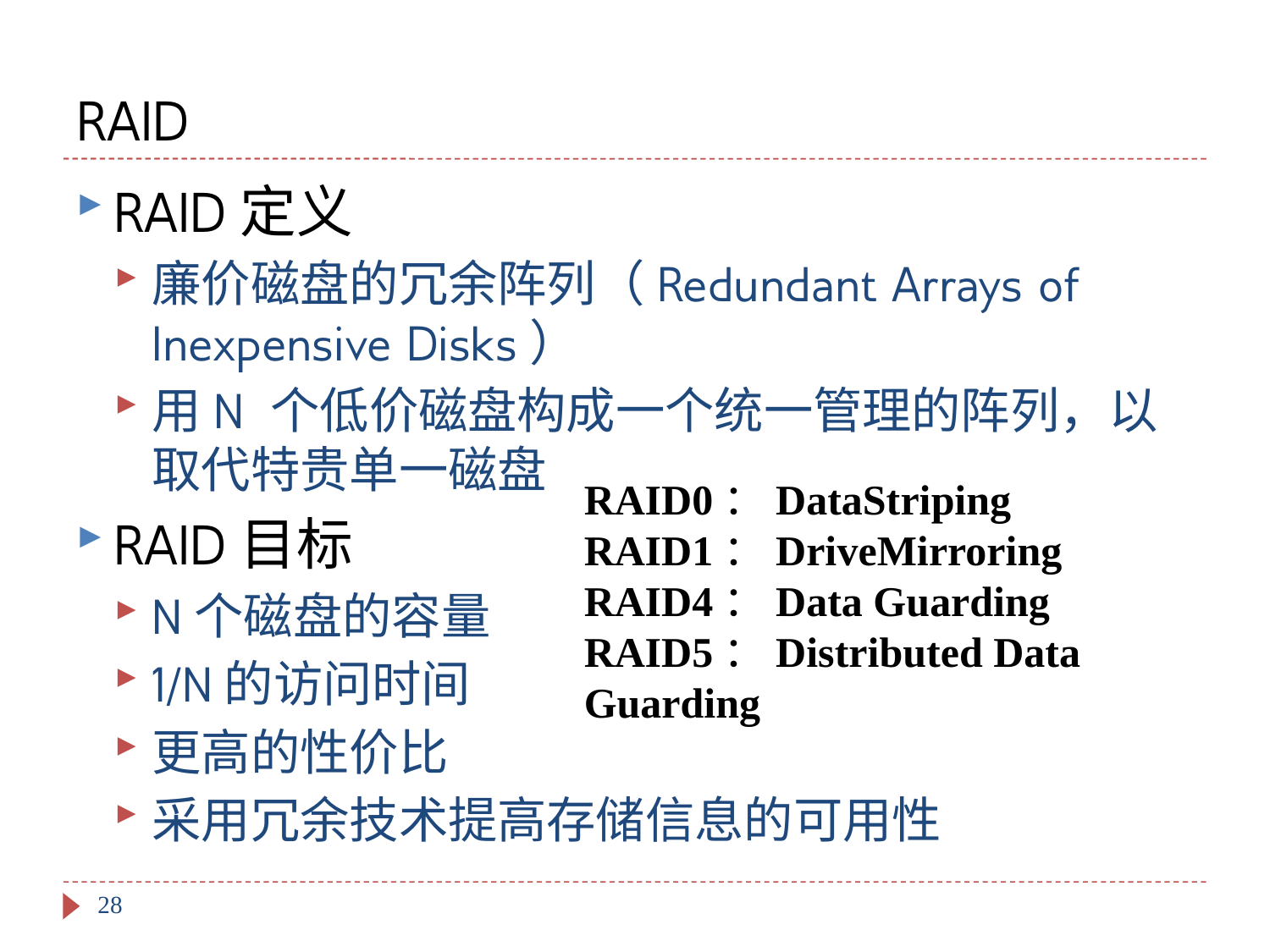

# RAID
RAID定义
廉价磁盘的冗余阵列（Redundant Arrays of Inexpensive Disks）
用N 个低价磁盘构成一个统一管理的阵列，以取代特贵单一磁盘
RAID目标
N个磁盘的容量
1/N的访问时间
更高的性价比
采用冗余技术提高存储信息的可用性
RAID0：DataStriping
RAID1：DriveMirroring
RAID4：Data Guarding
RAID5：Distributed Data Guarding
28